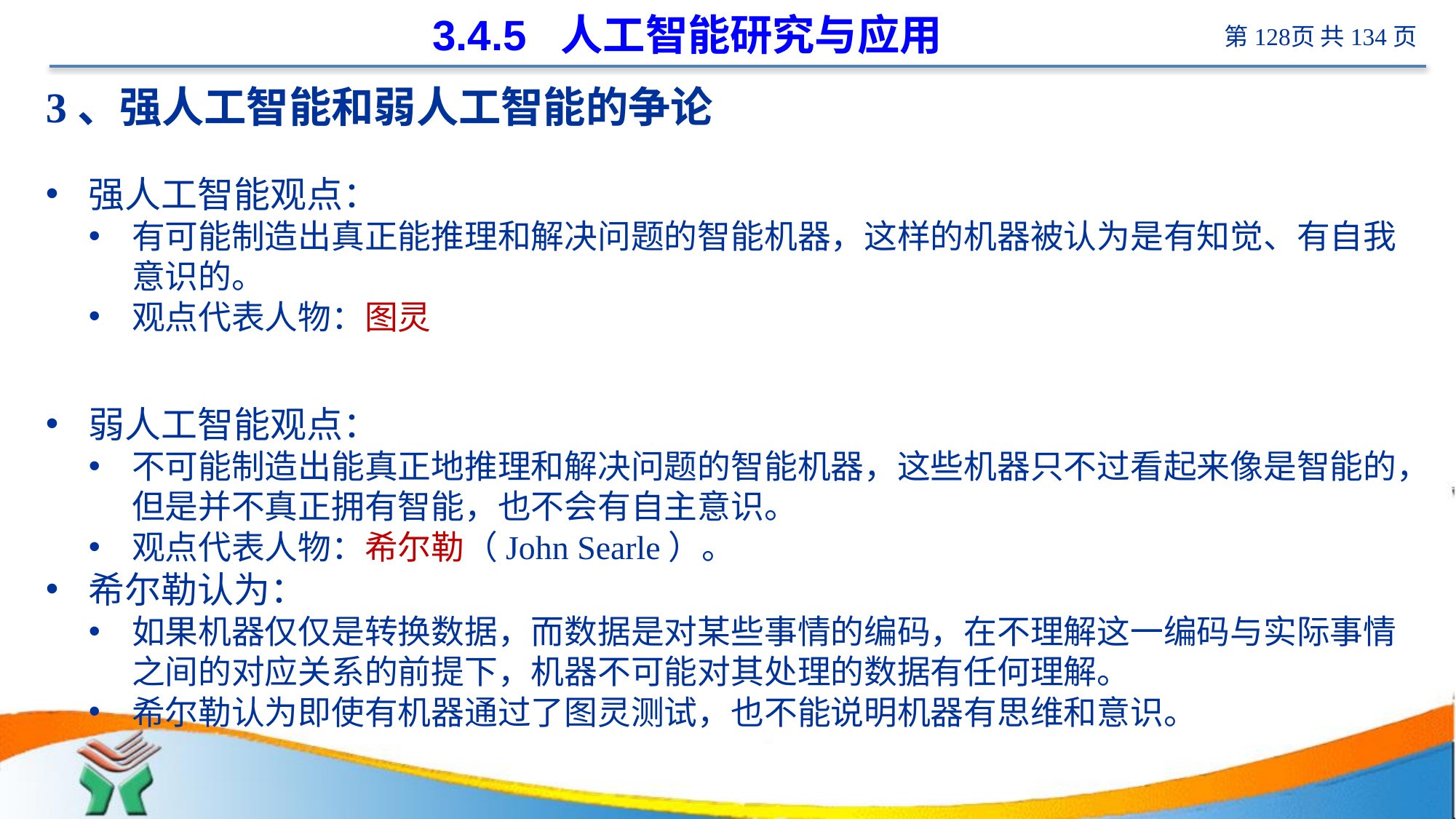

# 3.4.5  人工智能研究与应用
3、强人工智能和弱人工智能的争论

强人工智能观点：
有可能制造出真正能推理和解决问题的智能机器，这样的机器被认为是有知觉、有自我意识的。
观点代表人物：图灵

弱人工智能观点：
不可能制造出能真正地推理和解决问题的智能机器，这些机器只不过看起来像是智能的，但是并不真正拥有智能，也不会有自主意识。
观点代表人物：希尔勒（John Searle）。
希尔勒认为：
如果机器仅仅是转换数据，而数据是对某些事情的编码，在不理解这一编码与实际事情之间的对应关系的前提下，机器不可能对其处理的数据有任何理解。
希尔勒认为即使有机器通过了图灵测试，也不能说明机器有思维和意识。